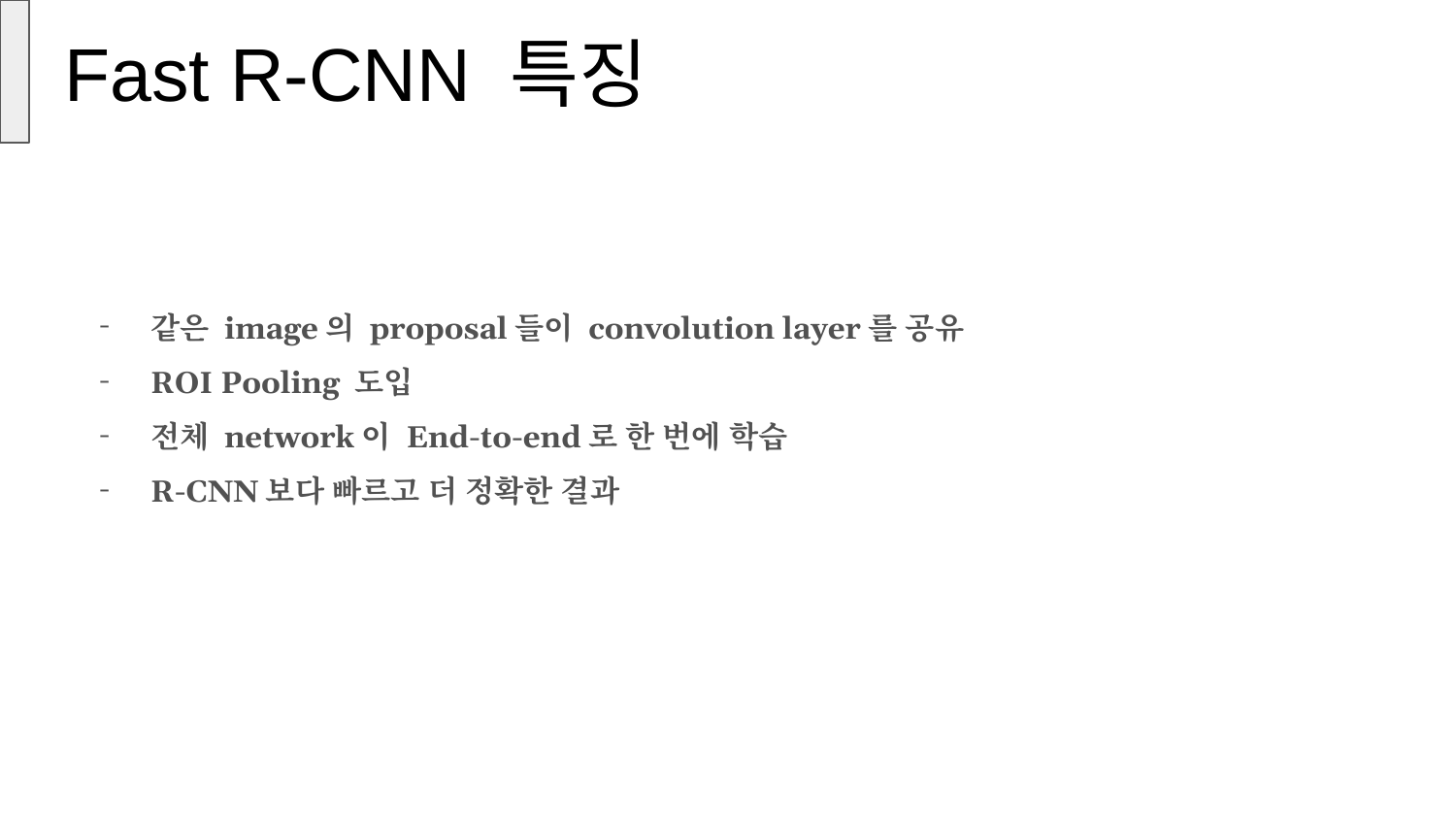

Fast R-CNN 특징
같은 image의 proposal들이 convolution layer를 공유
ROI Pooling 도입
전체 network이 End-to-end로 한 번에 학습
R-CNN보다 빠르고 더 정확한 결과